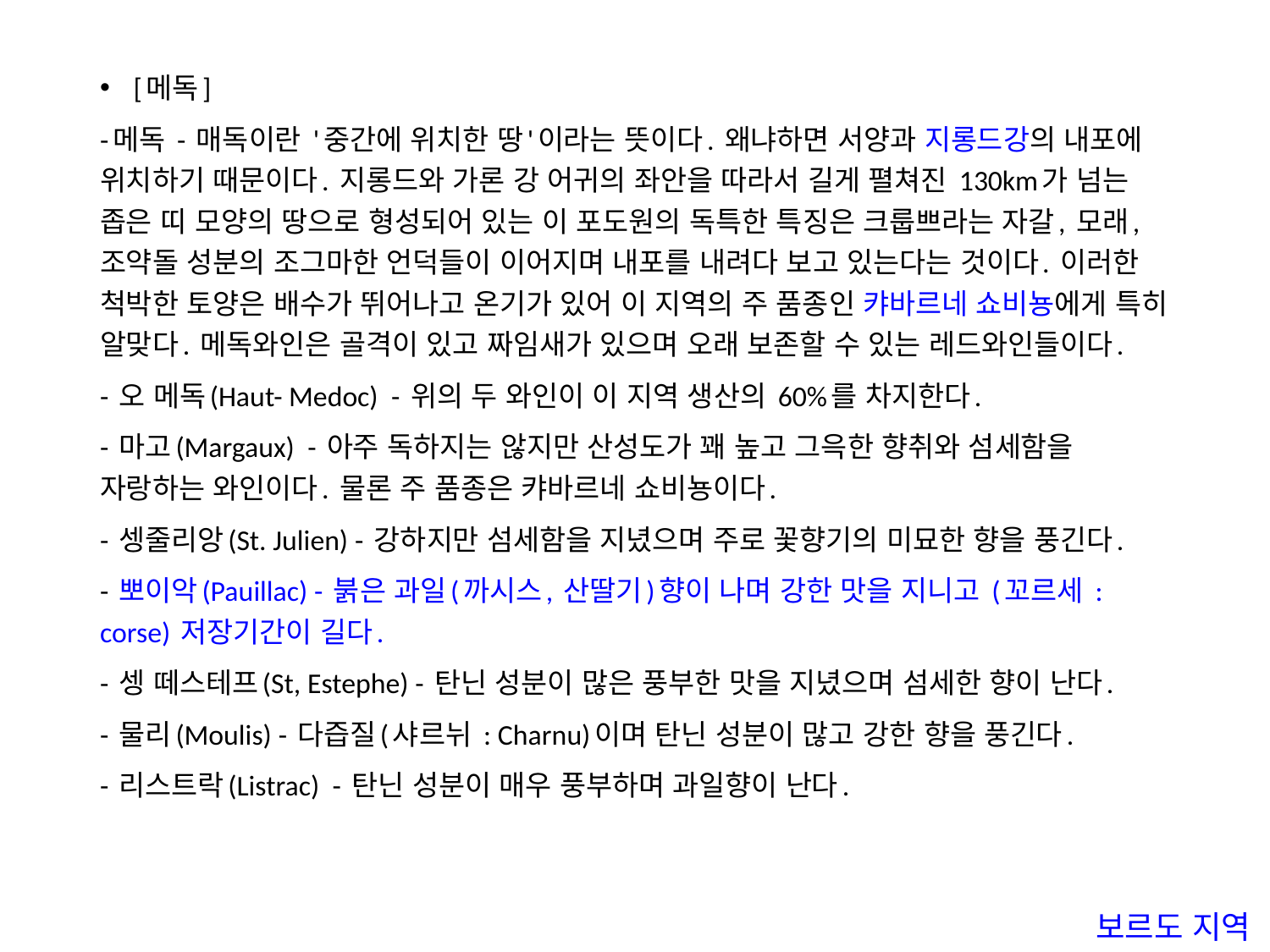

[메독]
-메독 - 매독이란 '중간에 위치한 땅'이라는 뜻이다. 왜냐하면 서양과 지롱드강의 내포에 위치하기 때문이다. 지롱드와 가론 강 어귀의 좌안을 따라서 길게 펼쳐진 130km가 넘는 좁은 띠 모양의 땅으로 형성되어 있는 이 포도원의 독특한 특징은 크룹쁘라는 자갈, 모래, 조약돌 성분의 조그마한 언덕들이 이어지며 내포를 내려다 보고 있는다는 것이다. 이러한 척박한 토양은 배수가 뛰어나고 온기가 있어 이 지역의 주 품종인 캬바르네 쇼비뇽에게 특히 알맞다. 메독와인은 골격이 있고 짜임새가 있으며 오래 보존할 수 있는 레드와인들이다.
- 오 메독(Haut- Medoc)  - 위의 두 와인이 이 지역 생산의 60%를 차지한다.
- 마고(Margaux)  - 아주 독하지는 않지만 산성도가 꽤 높고 그윽한 향취와 섬세함을 자랑하는 와인이다. 물론 주 품종은 캬바르네 쇼비뇽이다.
- 셍줄리앙(St. Julien) - 강하지만 섬세함을 지녔으며 주로 꽃향기의 미묘한 향을 풍긴다.
- 뽀이악(Pauillac) - 붉은 과일(까시스, 산딸기)향이 나며 강한 맛을 지니고 (꼬르세 : corse) 저장기간이 길다.
- 셍 떼스테프(St, Estephe) - 탄닌 성분이 많은 풍부한 맛을 지녔으며 섬세한 향이 난다.
- 물리(Moulis) - 다즙질(샤르뉘 : Charnu)이며 탄닌 성분이 많고 강한 향을 풍긴다.
- 리스트락(Listrac)  - 탄닌 성분이 매우 풍부하며 과일향이 난다.
보르도 지역